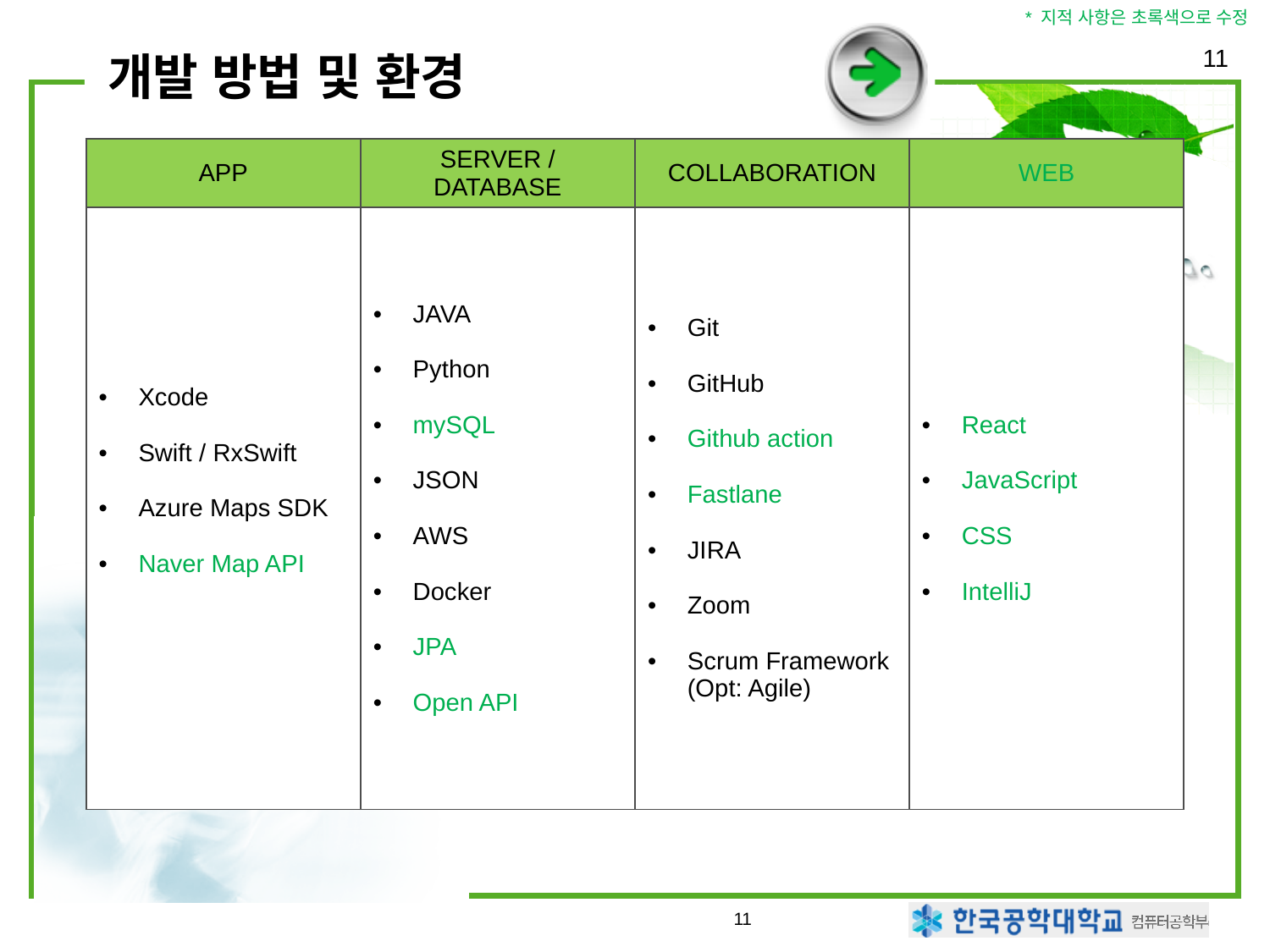

* 지적 사항은 초록색으로 수정
# 개발 방법 및 환경
11
| APP | SERVER / DATABASE | COLLABORATION | WEB |
| --- | --- | --- | --- |
| Xcode Swift / RxSwift Azure Maps SDK Naver Map API | JAVA Python mySQL JSON AWS Docker JPA Open API | Git GitHub Github action Fastlane JIRA Zoom Scrum Framework (Opt: Agile) | React JavaScript CSS IntelliJ |